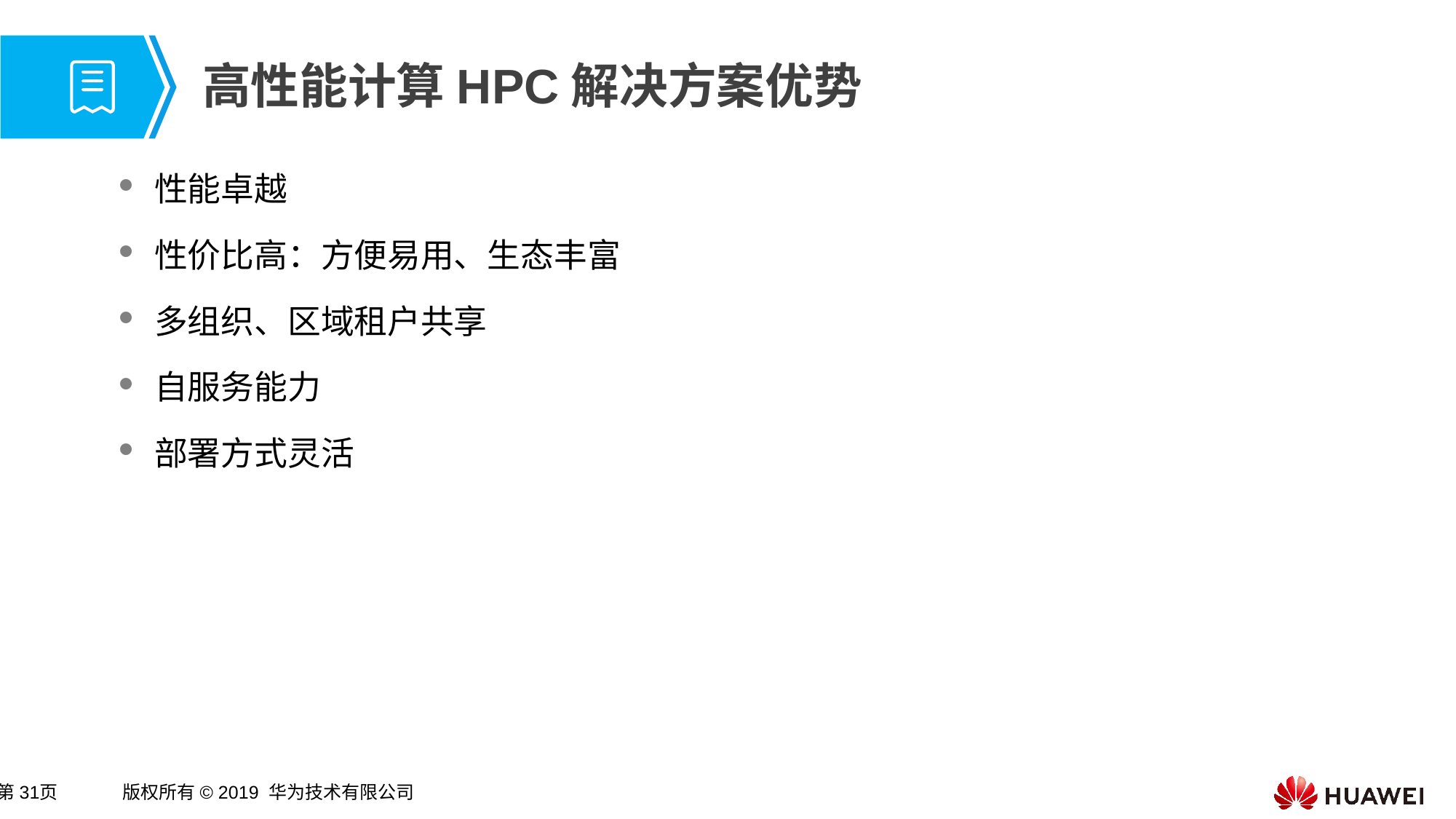

# 高性能计算HPC解决方案优势
性能卓越
性价比高：方便易用、生态丰富
多组织、区域租户共享
自服务能力
部署方式灵活